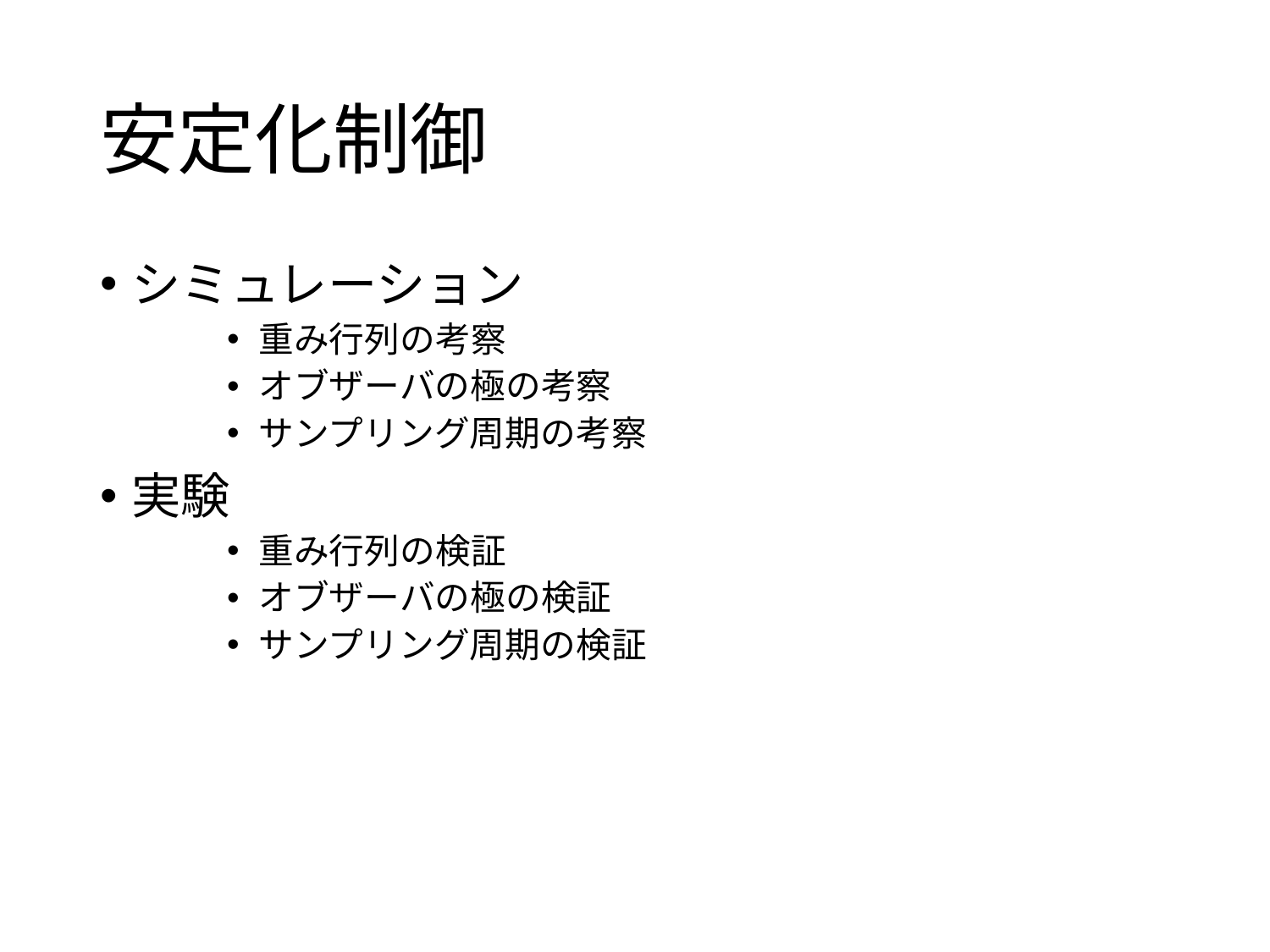

# 安定化制御
シミュレーション
重み行列の考察
オブザーバの極の考察
サンプリング周期の考察
実験
重み行列の検証
オブザーバの極の検証
サンプリング周期の検証